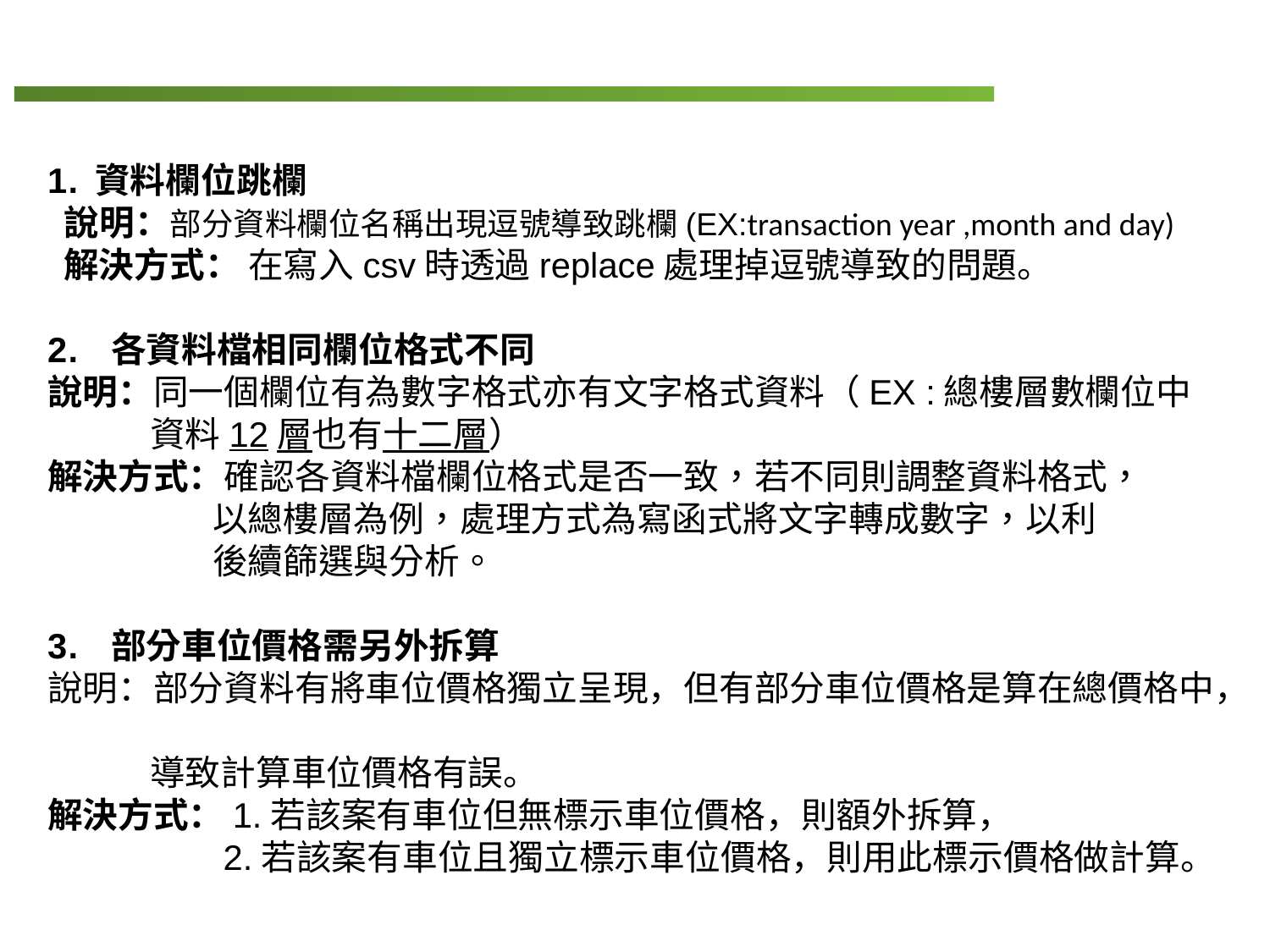

過程中遇到的問題與解決方法

資料欄位跳欄
 說明：部分資料欄位名稱出現逗號導致跳欄(EX:transaction year ,month and day)
 解決方式： 在寫入csv時透過replace處理掉逗號導致的問題。

各資料檔相同欄位格式不同
說明：同一個欄位有為數字格式亦有文字格式資料（EX :總樓層數欄位中
            資料12層也有十二層）
解決方式：確認各資料檔欄位格式是否一致，若不同則調整資料格式，
                    以總樓層為例，處理方式為寫函式將文字轉成數字，以利
                    後續篩選與分析。

部分車位價格需另外拆算
說明：部分資料有將車位價格獨立呈現，但有部分車位價格是算在總價格中，
            導致計算車位價格有誤。
解決方式：1.若該案有車位但無標示車位價格，則額外拆算，
	     2.若該案有車位且獨立標示車位價格，則用此標示價格做計算。